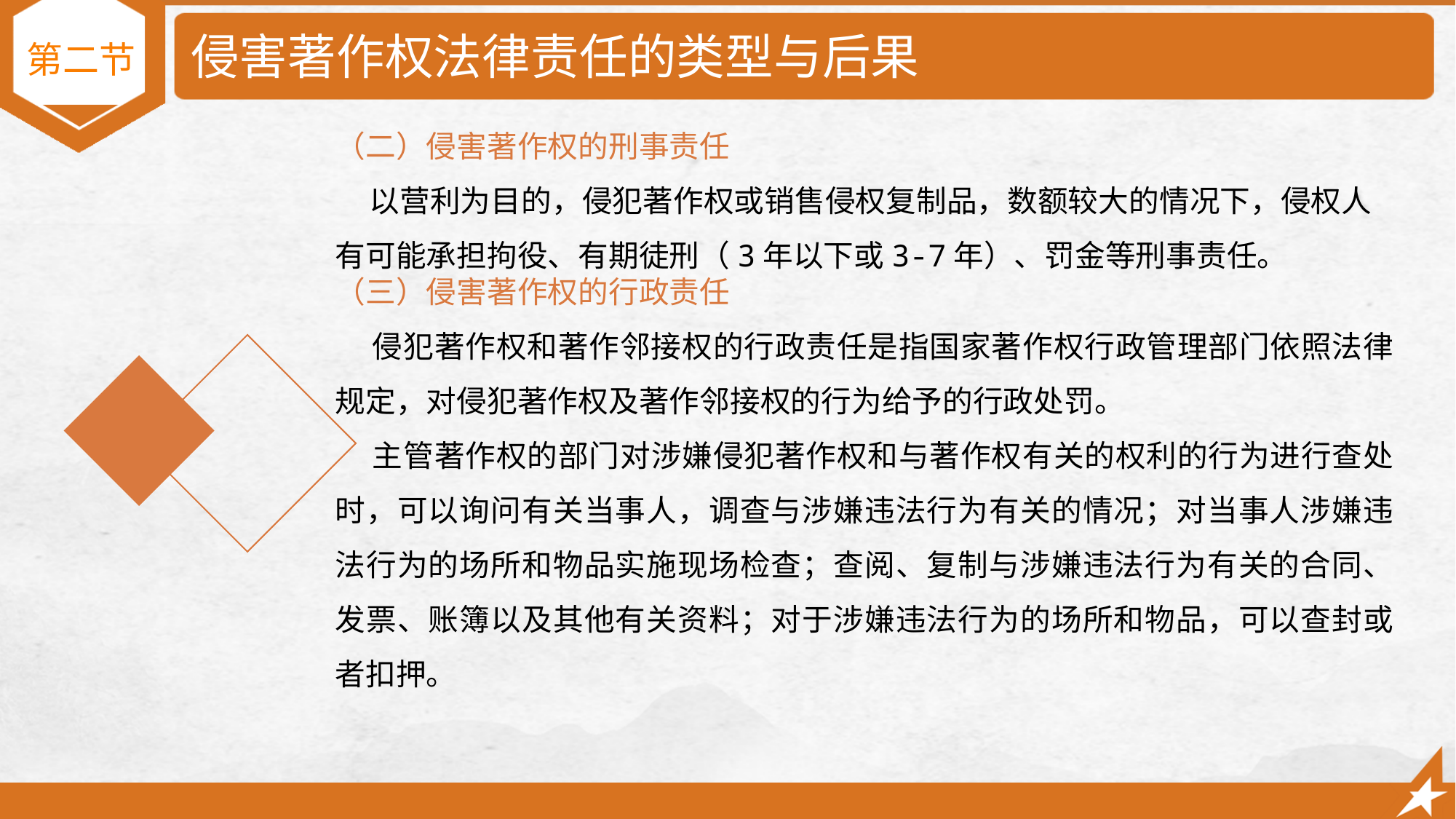

# 侵害著作权法律责任的类型与后果
第二节
（二）侵害著作权的刑事责任
    以营利为目的，侵犯著作权或销售侵权复制品，数额较大的情况下，侵权人有可能承担拘役、有期徒刑（3年以下或3-7年）、罚金等刑事责任。
（三）侵害著作权的行政责任
    侵犯著作权和著作邻接权的行政责任是指国家著作权行政管理部门依照法律规定，对侵犯著作权及著作邻接权的行为给予的行政处罚。
    主管著作权的部门对涉嫌侵犯著作权和与著作权有关的权利的行为进行查处时，可以询问有关当事人，调查与涉嫌违法行为有关的情况；对当事人涉嫌违法行为的场所和物品实施现场检查；查阅、复制与涉嫌违法行为有关的合同、发票、账簿以及其他有关资料；对于涉嫌违法行为的场所和物品，可以查封或者扣押。